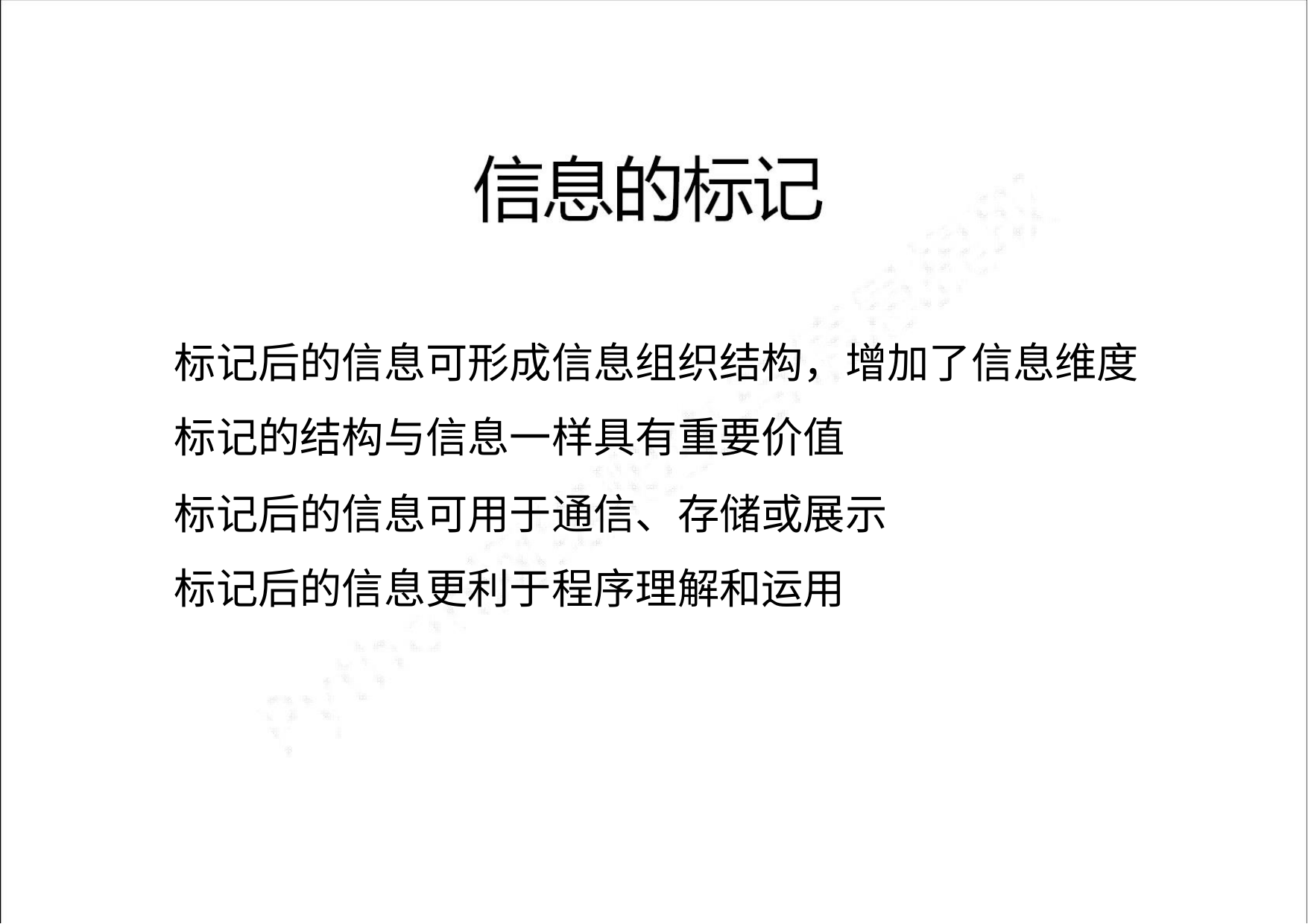

标记后的信息可形成信息组织结构，增加了信息维度
标记的结构与信息一样具有重要价值
标记后的信息可用于通信、存储或展示
标记后的信息更利于程序理解和运用